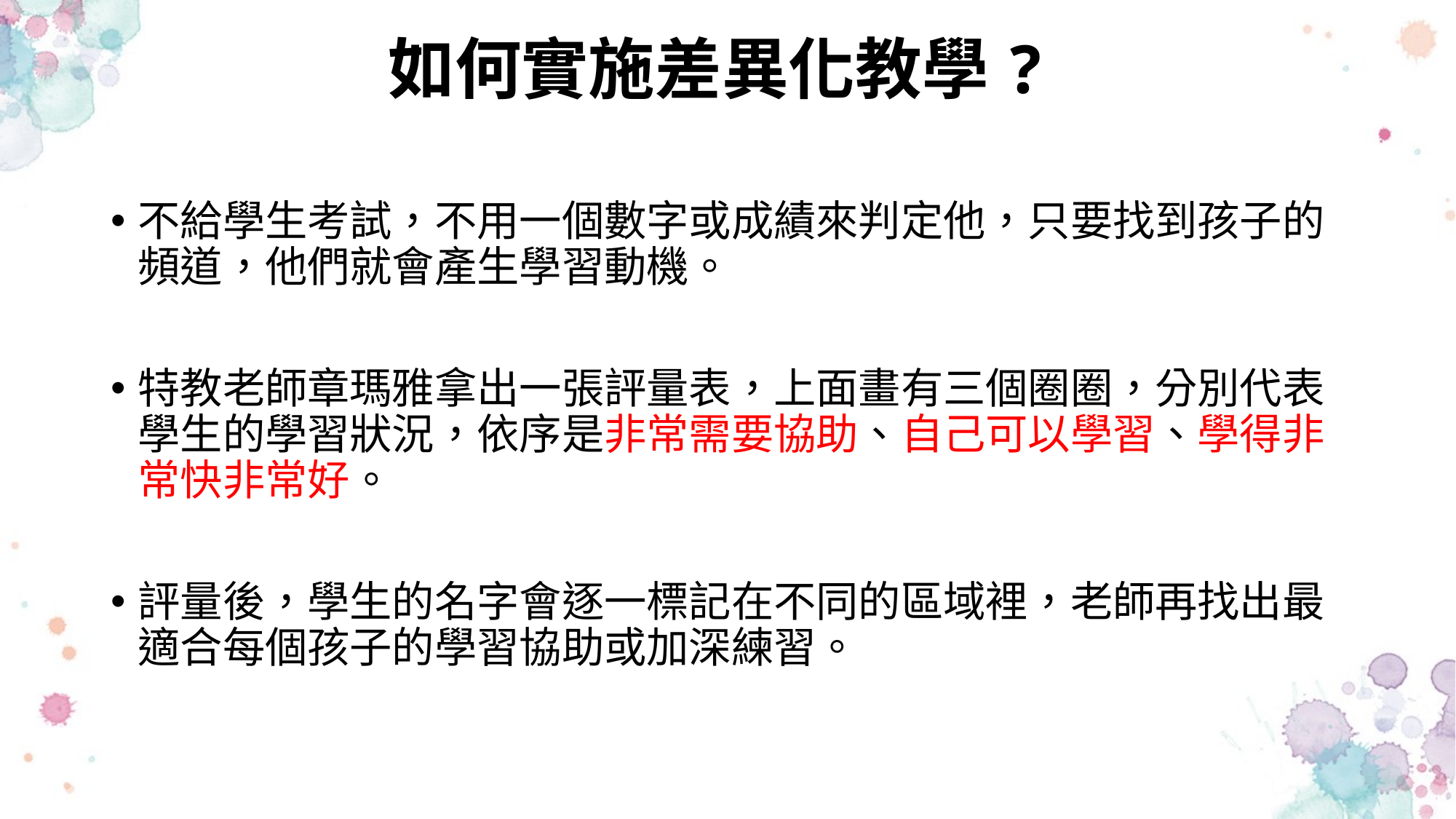

如何實施差異化教學?

不給學生考試，不用一個數字或成績來判定他，只要找到孩子的頻道，他們就會產生學習動機。

特教老師章瑪雅拿出一張評量表，上面畫有三個圈圈，分別代表學生的學習狀況，依序是非常需要協助、自己可以學習、學得非常快非常好。

評量後，學生的名字會逐一標記在不同的區域裡，老師再找出最適合每個孩子的學習協助或加深練習。